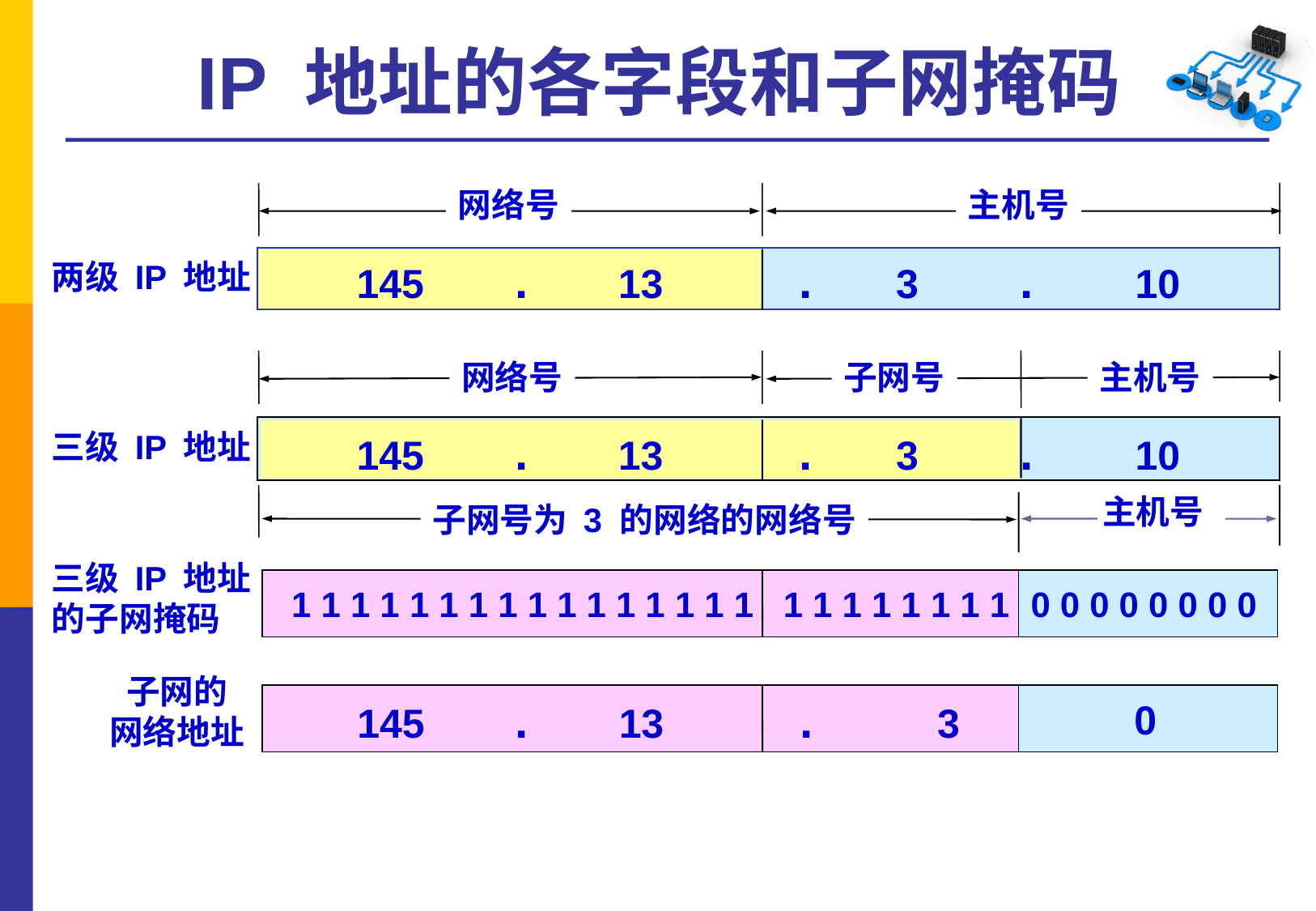

# IP 地址的各字段和子网掩码
网络号
主机号

145        .        13            .
3         .         10

两级 IP 地址

网络号
子网号
主机号

145        .        13            .
3         .         10

三级 IP 地址

主机号

子网号为 3 的网络的网络号

三级 IP 地址
的子网掩码

1 1 1 1 1 1 1 1 1 1 1 1 1 1 1 1   1 1 1 1 1 1 1 1
0 0 0 0 0 0 0 0
子网的
网络地址

145        .        13            .           3
0